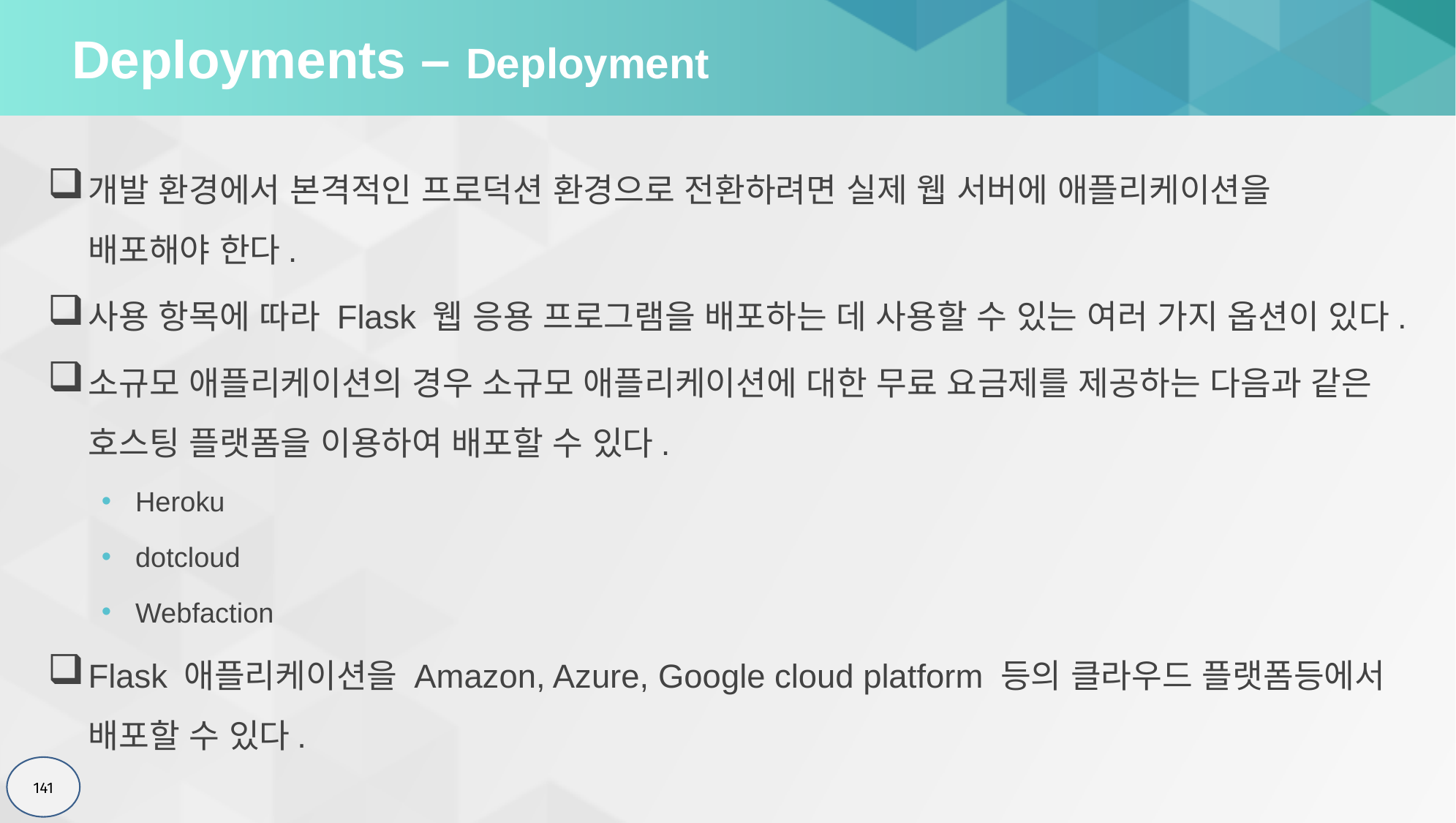

# Deployments – Deployment
개발 환경에서 본격적인 프로덕션 환경으로 전환하려면 실제 웹 서버에 애플리케이션을 배포해야 한다.
사용 항목에 따라 Flask 웹 응용 프로그램을 배포하는 데 사용할 수 있는 여러 가지 옵션이 있다.
소규모 애플리케이션의 경우 소규모 애플리케이션에 대한 무료 요금제를 제공하는 다음과 같은 호스팅 플랫폼을 이용하여 배포할 수 있다.
Heroku
dotcloud
Webfaction
Flask 애플리케이션을 Amazon, Azure, Google cloud platform 등의 클라우드 플랫폼등에서 배포할 수 있다.